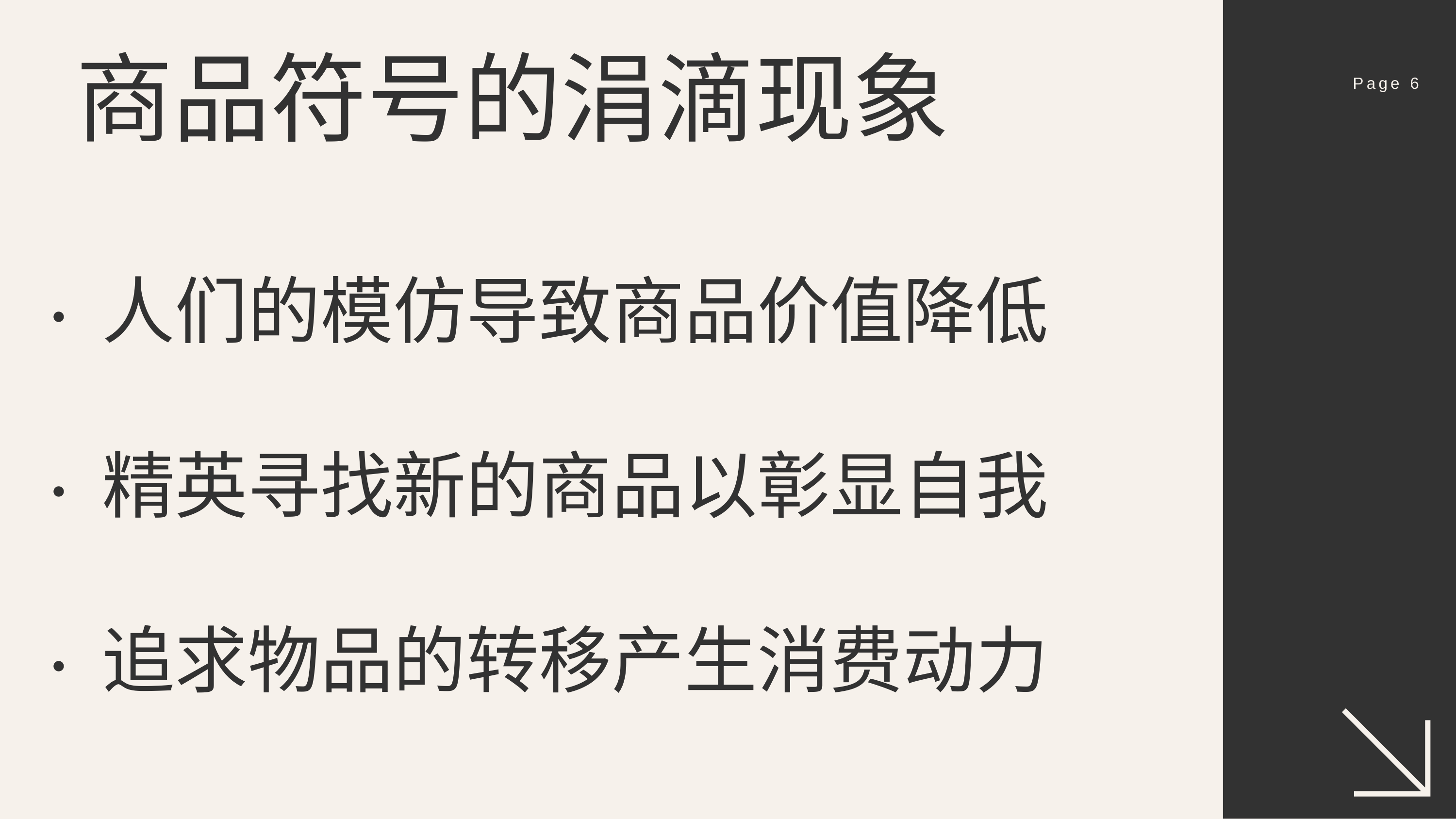

商品符号的涓滴现象
Page 6
· 人们的模仿导致商品价值降低

· 精英寻找新的商品以彰显自我

· 追求物品的转移产生消费动力